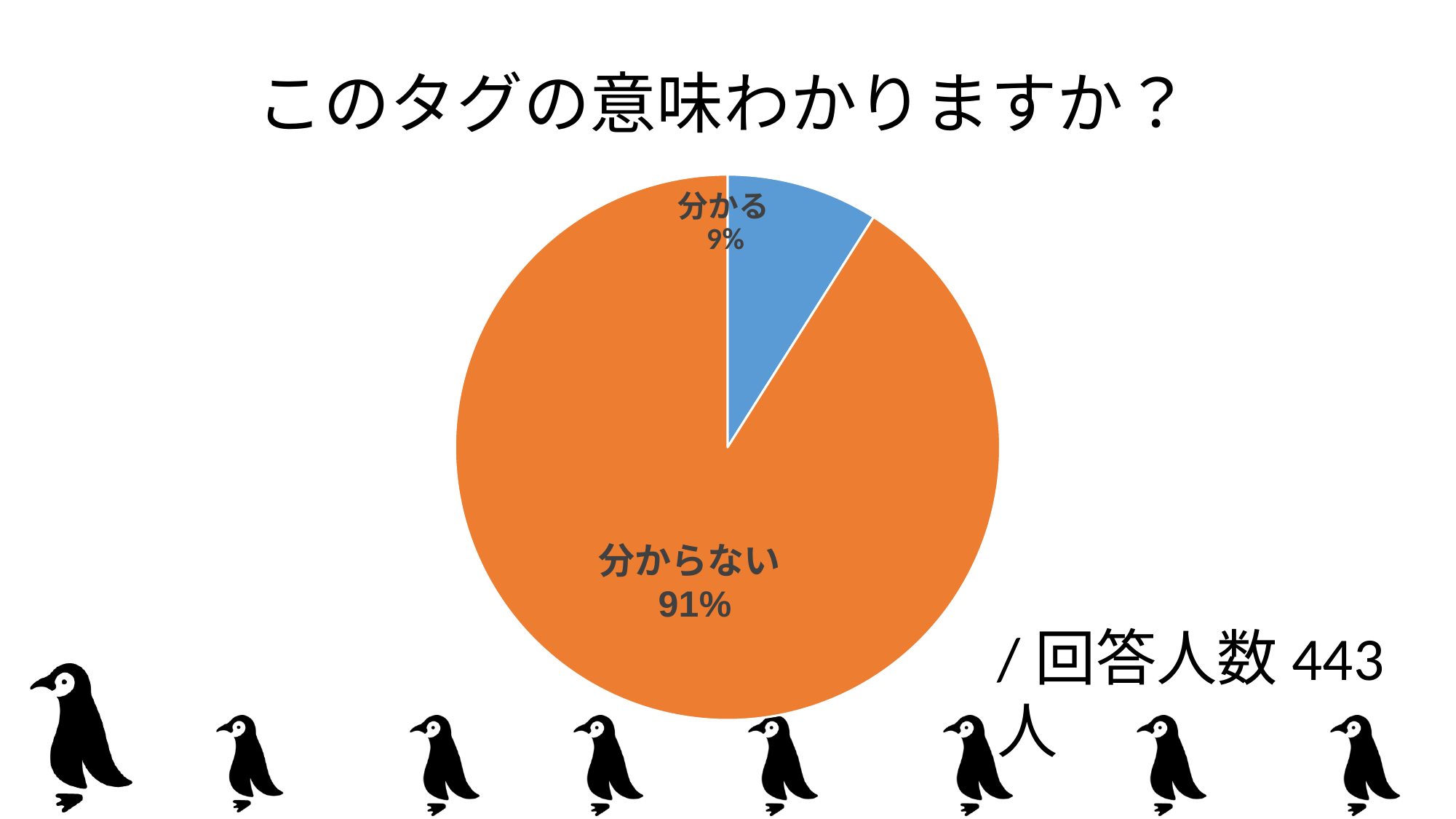

# このタグの意味わかりますか？

### Chart:

| Category | 列1 |
|---|---|
| 分かる | 0.09 |
| 分からない | 0.91 |
/回答人数443人